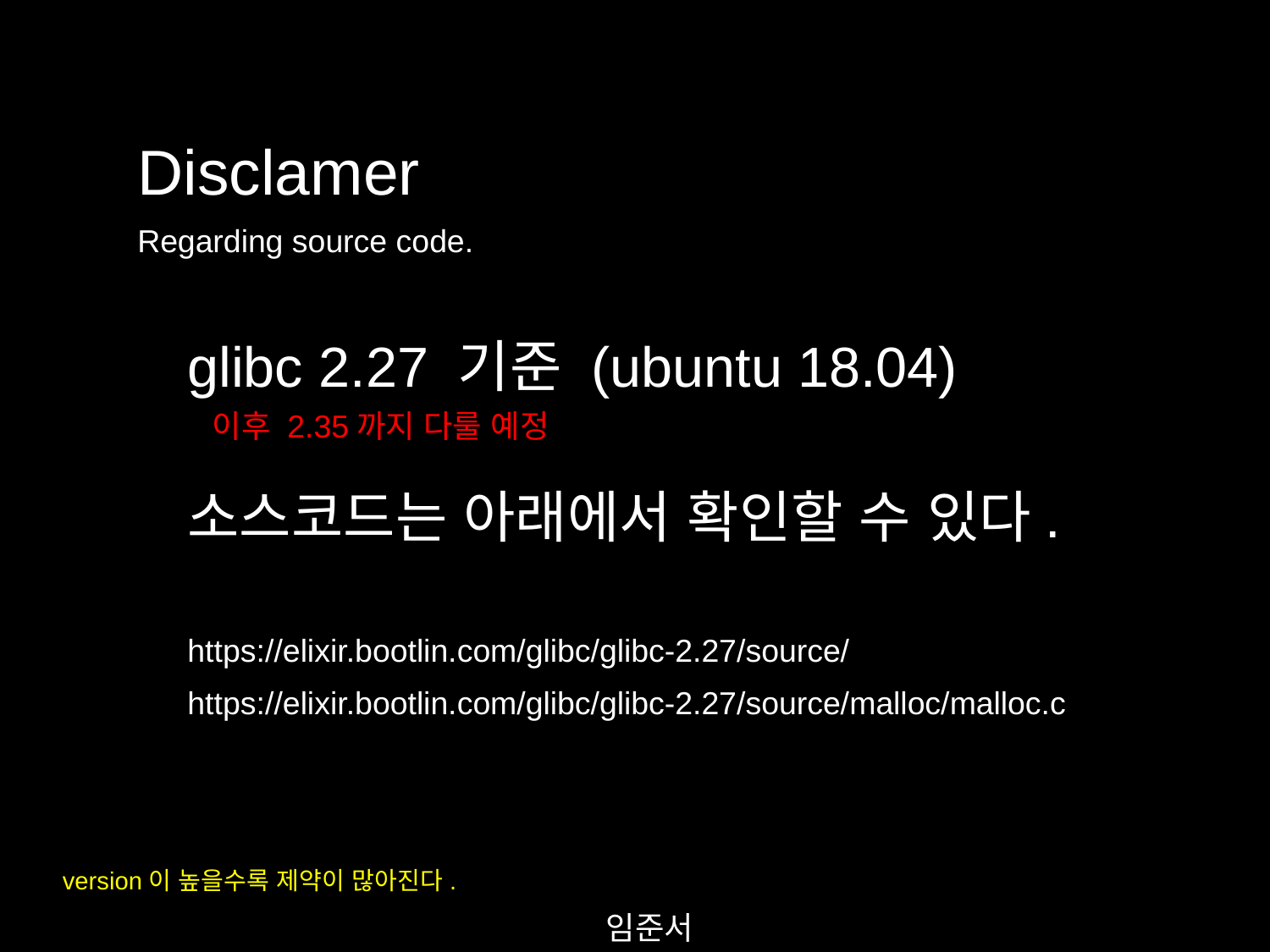

Disclamer
Regarding source code.
glibc 2.27 기준 (ubuntu 18.04)
이후 2.35까지 다룰 예정
소스코드는 아래에서 확인할 수 있다.
https://elixir.bootlin.com/glibc/glibc-2.27/source/
https://elixir.bootlin.com/glibc/glibc-2.27/source/malloc/malloc.c
version이 높을수록 제약이 많아진다.